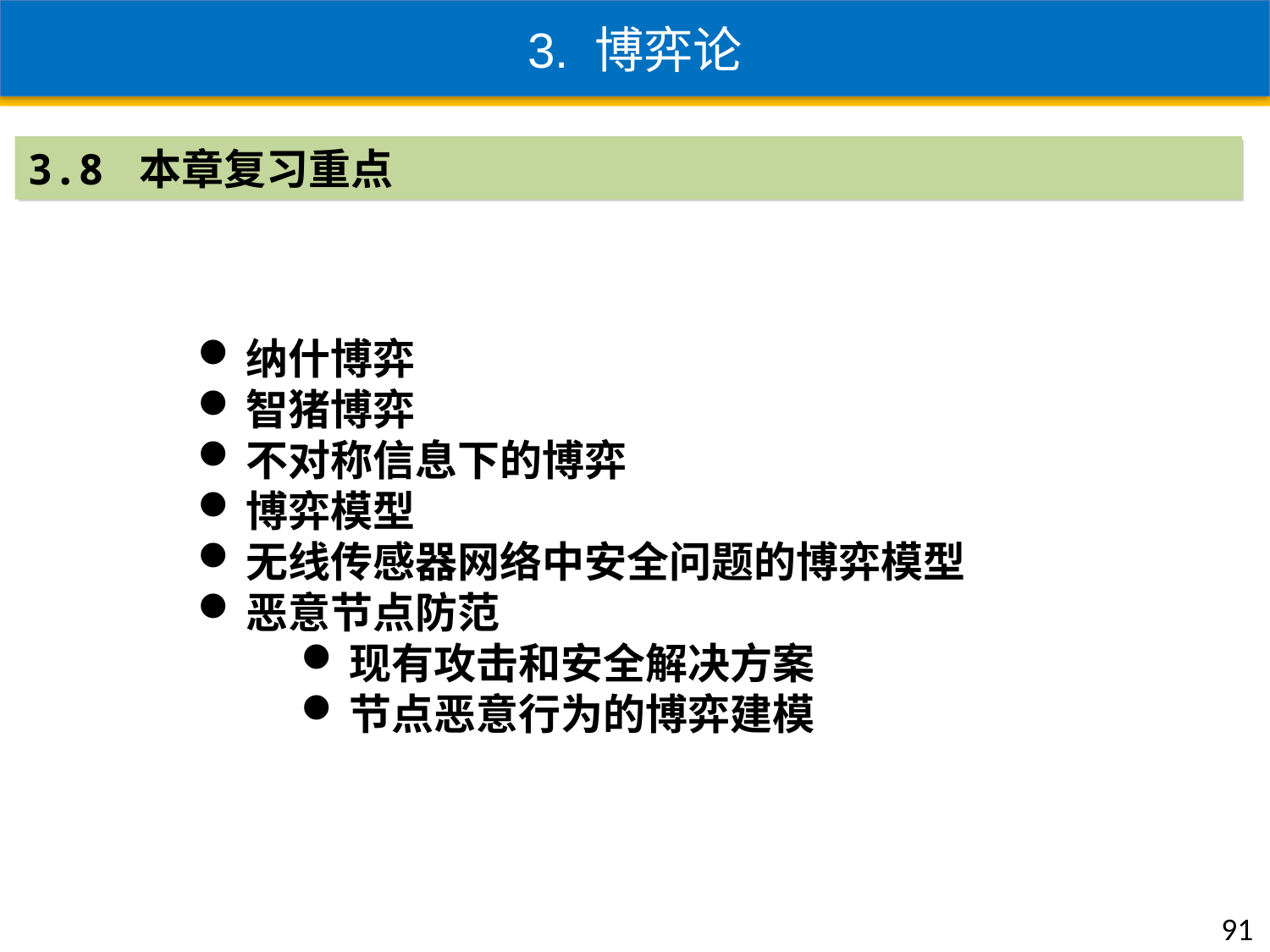

3. 博弈论
3.8 本章复习重点
纳什博弈
智猪博弈
不对称信息下的博弈
博弈模型
无线传感器网络中安全问题的博弈模型
恶意节点防范
现有攻击和安全解决方案
节点恶意行为的博弈建模

91